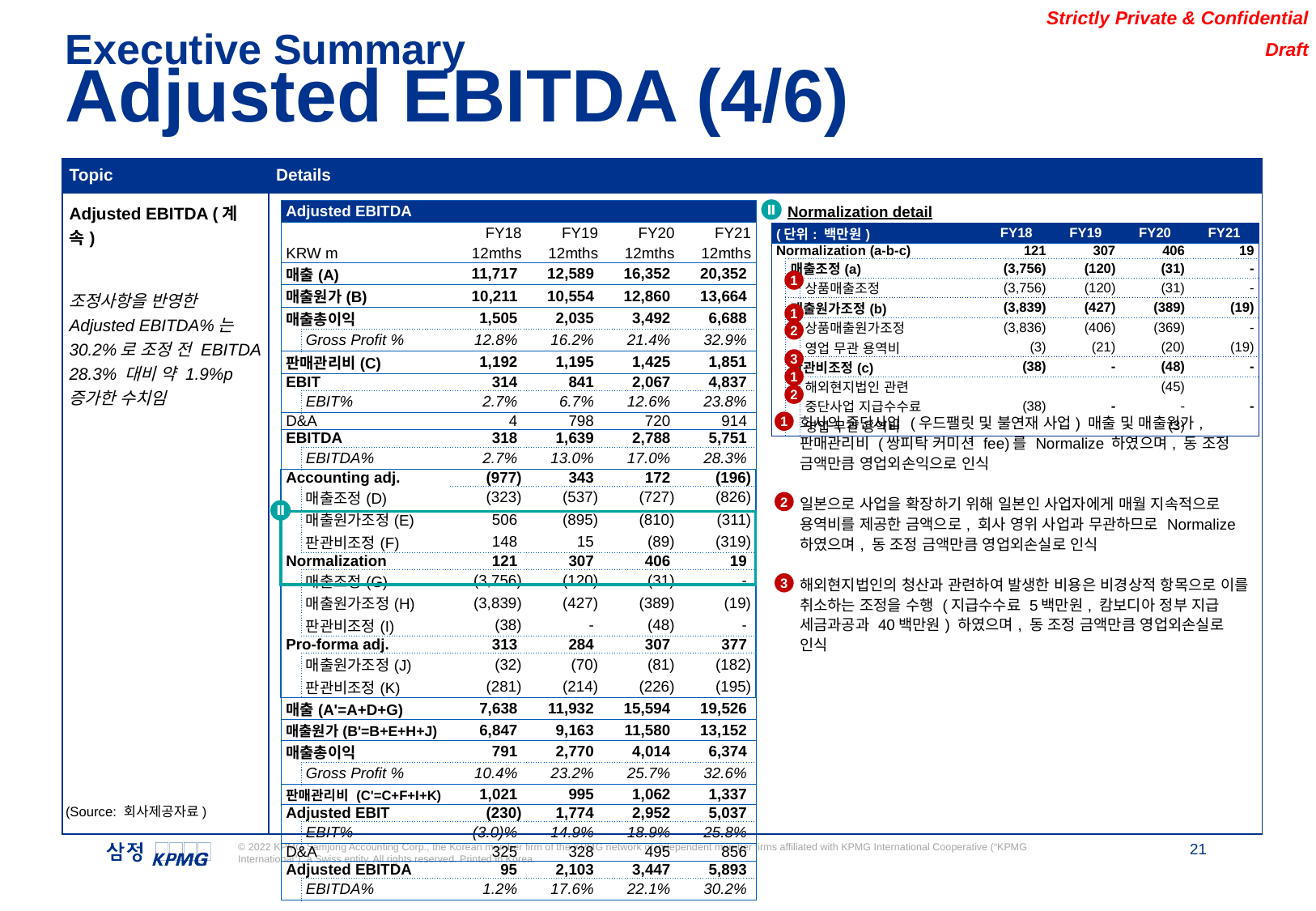

Executive Summary
Adjusted EBITDA (4/6)
| Topic | Details |
| --- | --- |
| Adjusted EBITDA (계속) 조정사항을 반영한 Adjusted EBITDA%는 30.2%로 조정 전 EBITDA 28.3% 대비 약 1.9%p 증가한 수치임 | Normalization detail 회사의 중단사업 (우드팰릿 및 불연재 사업) 매출 및 매출원가, 판매관리비 (쌍피탁 커미션 fee)를 Normalize 하였으며, 동 조정 금액만큼 영업외손익으로 인식 일본으로 사업을 확장하기 위해 일본인 사업자에게 매월 지속적으로 용역비를 제공한 금액으로, 회사 영위 사업과 무관하므로 Normalize 하였으며, 동 조정 금액만큼 영업외손실로 인식 해외현지법인의 청산과 관련하여 발생한 비용은 비경상적 항목으로 이를 취소하는 조정을 수행 (지급수수료 5백만원, 캄보디아 정부 지급 세금과공과 40백만원) 하였으며, 동 조정 금액만큼 영업외손실로 인식 |
| Adjusted EBITDA |  |  |  |  |  |  |
| --- | --- | --- | --- | --- | --- | --- |
|  |  |  | FY18 | FY19 | FY20 | FY21 |
| KRW m |  |  | 12mths | 12mths | 12mths | 12mths |
| 매출(A) |  |  | 11,717 | 12,589 | 16,352 | 20,352 |
| 매출원가(B) |  |  | 10,211 | 10,554 | 12,860 | 13,664 |
| 매출총이익 |  |  | 1,505 | 2,035 | 3,492 | 6,688 |
|  | Gross Profit % |  | 12.8% | 16.2% | 21.4% | 32.9% |
| 판매관리비(C) |  |  | 1,192 | 1,195 | 1,425 | 1,851 |
| EBIT |  |  | 314 | 841 | 2,067 | 4,837 |
|  | EBIT% |  | 2.7% | 6.7% | 12.6% | 23.8% |
| D&A |  |  | 4 | 798 | 720 | 914 |
| EBITDA |  |  | 318 | 1,639 | 2,788 | 5,751 |
|  | EBITDA% |  | 2.7% | 13.0% | 17.0% | 28.3% |
| Accounting adj. |  |  | (977) | 343 | 172 | (196) |
|  | 매출조정(D) |  | (323) | (537) | (727) | (826) |
|  | 매출원가조정(E) |  | 506 | (895) | (810) | (311) |
|  | 판관비조정(F) |  | 148 | 15 | (89) | (319) |
| Normalization |  |  | 121 | 307 | 406 | 19 |
|  | 매출조정(G) |  | (3,756) | (120) | (31) | - |
|  | 매출원가조정(H) |  | (3,839) | (427) | (389) | (19) |
|  | 판관비조정(I) |  | (38) | - | (48) | - |
| Pro-forma adj. |  |  | 313 | 284 | 307 | 377 |
|  | 매출원가조정(J) |  | (32) | (70) | (81) | (182) |
|  | 판관비조정(K) |  | (281) | (214) | (226) | (195) |
| 매출(A'=A+D+G) |  |  | 7,638 | 11,932 | 15,594 | 19,526 |
| 매출원가(B'=B+E+H+J) |  |  | 6,847 | 9,163 | 11,580 | 13,152 |
| 매출총이익 |  |  | 791 | 2,770 | 4,014 | 6,374 |
|  | Gross Profit % |  | 10.4% | 23.2% | 25.7% | 32.6% |
| 판매관리비 (C'=C+F+I+K) |  |  | 1,021 | 995 | 1,062 | 1,337 |
| Adjusted EBIT |  |  | (230) | 1,774 | 2,952 | 5,037 |
|  | EBIT% |  | (3.0)% | 14.9% | 18.9% | 25.8% |
| D&A |  |  | 325 | 328 | 495 | 856 |
| Adjusted EBITDA |  |  | 95 | 2,103 | 3,447 | 5,893 |
|  | EBITDA% |  | 1.2% | 17.6% | 22.1% | 30.2% |
Ⅱ
| (단위: 백만원) |  |  | FY18 | FY19 | FY20 | FY21 |
| --- | --- | --- | --- | --- | --- | --- |
| Normalization (a-b-c) |  |  | 121 | 307 | 406 | 19 |
|  | 매출조정(a) |  | (3,756) | (120) | (31) | - |
|  |  | 상품매출조정 | (3,756) | (120) | (31) | - |
|  | 매출원가조정(b) |  | (3,839) | (427) | (389) | (19) |
|  |  | 상품매출원가조정 | (3,836) | (406) | (369) | - |
|  |  | 영업 무관 용역비 | (3) | (21) | (20) | (19) |
|  | 판관비조정(c) |  | (38) | - | (48) | - |
|  |  | 해외현지법인 관련 |  |  | (45) |  |
|  |  | 중단사업 지급수수료 | (38) | - | - | - |
|  |  | 영업 무관 용역비 |  |  | (3) |  |
1
1
2
3
1
2
1
2
Ⅱ

3
(Source: 회사제공자료)